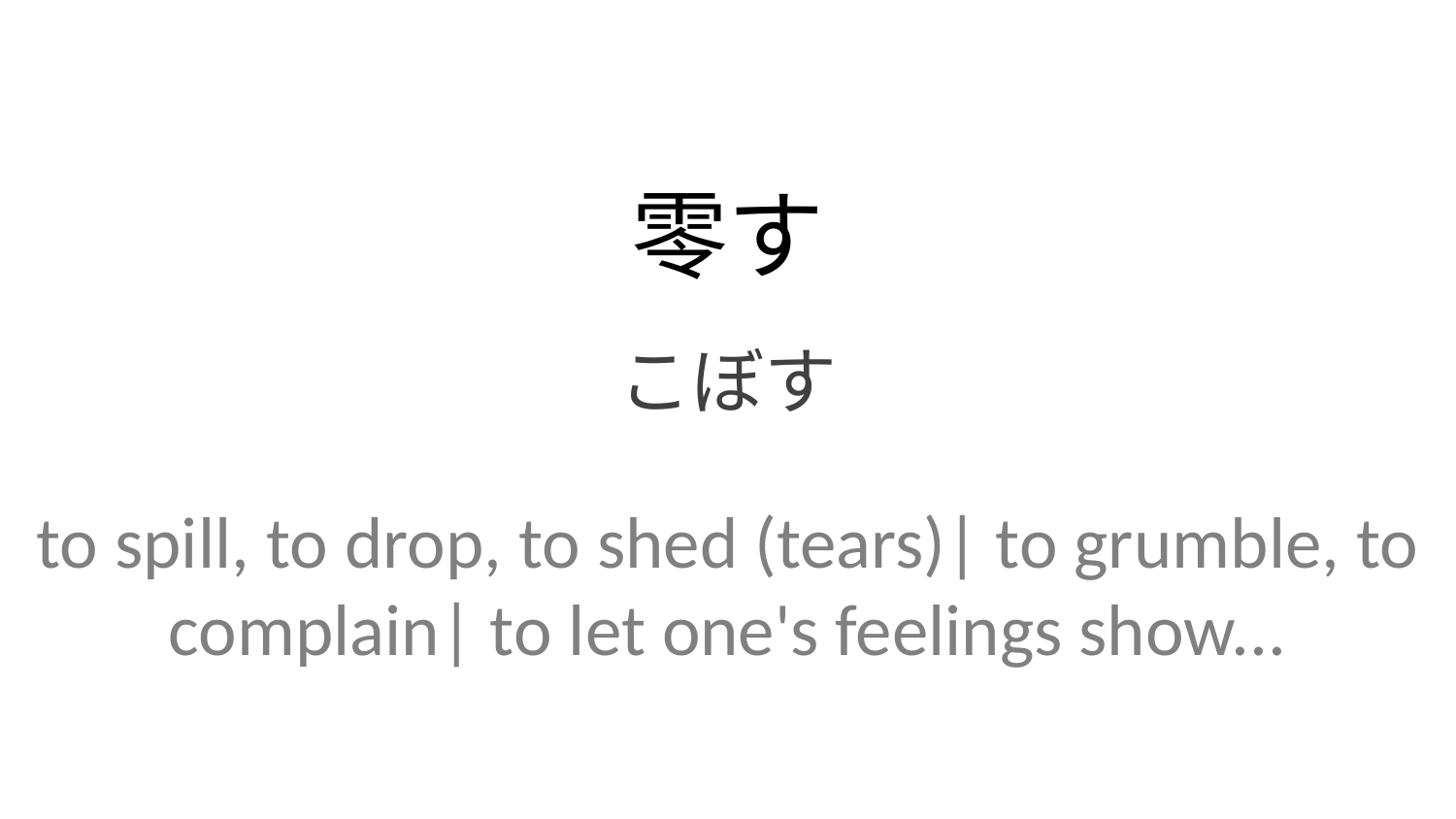

零す

こぼす
to spill, to drop, to shed (tears)| to grumble, to complain| to let one's feelings show...